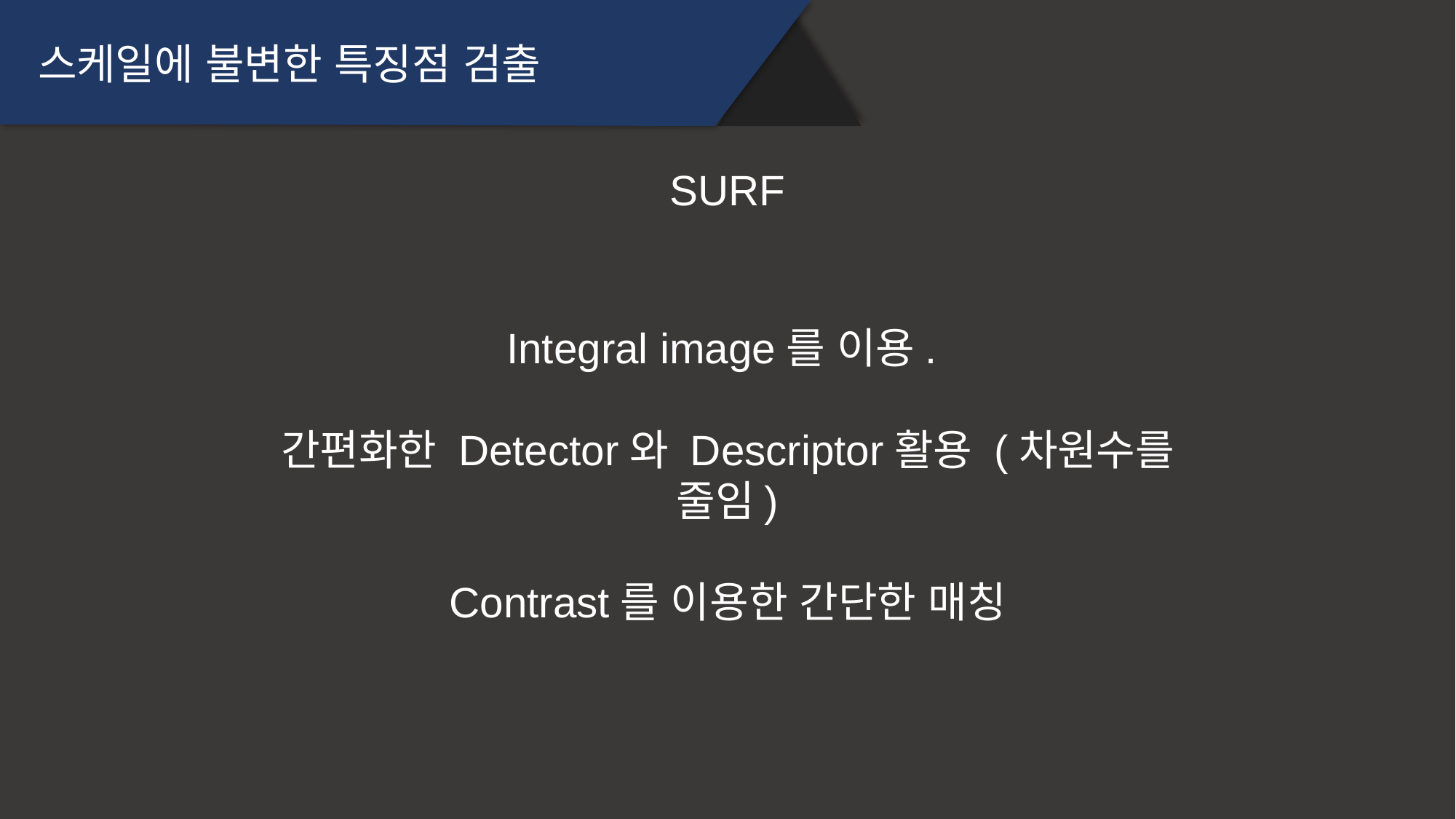

스케일에 불변한 특징점 검출
SURF
Integral image를 이용.

간편화한 Detector와 Descriptor활용 (차원수를 줄임)

Contrast를 이용한 간단한 매칭